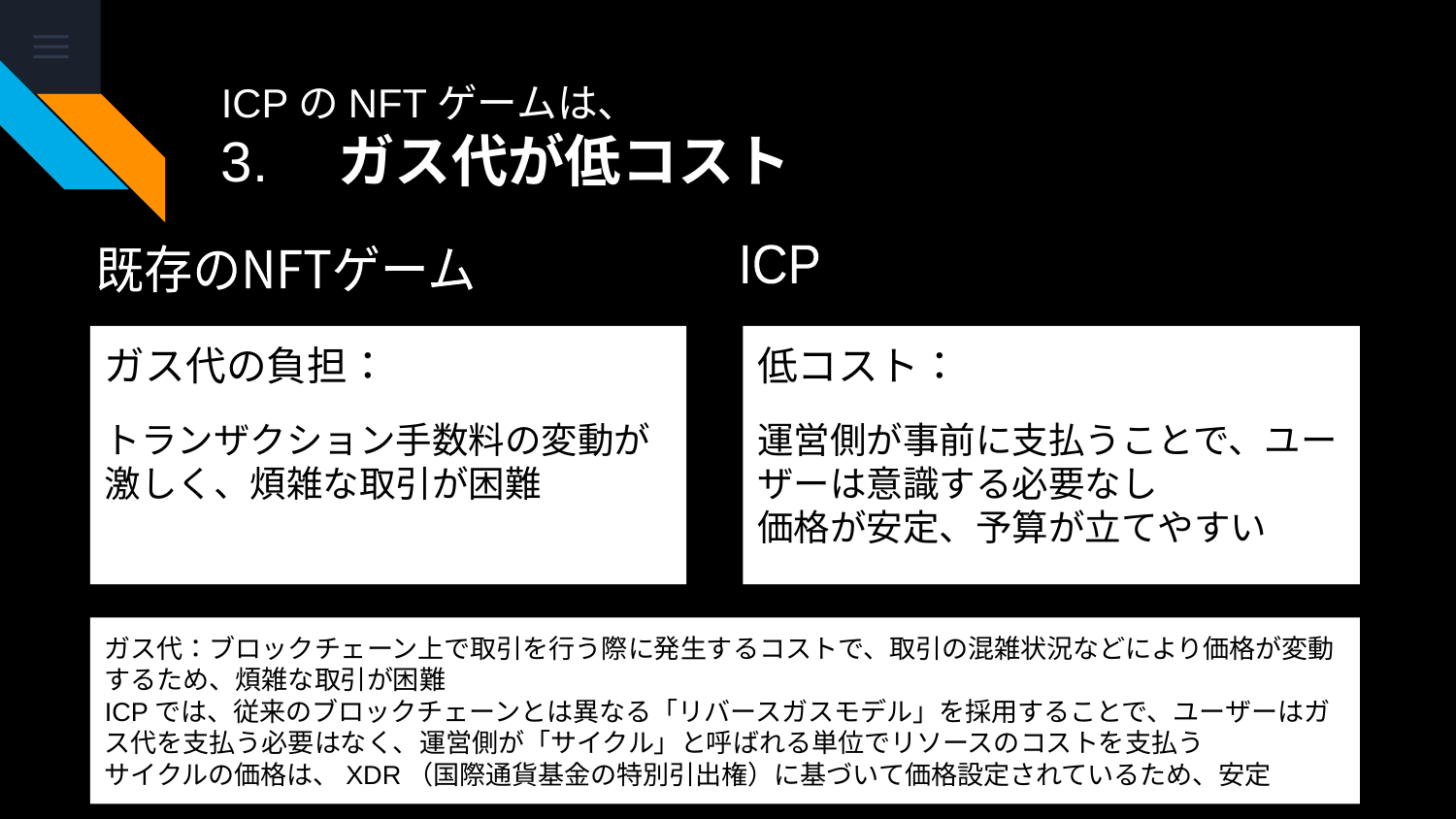

# ICPのNFTゲームは、 3.　ガス代が低コスト
既存のNFTゲーム
ICP
ガス代の負担：
トランザクション手数料の変動が激しく、煩雑な取引が困難

低コスト：
運営側が事前に支払うことで、ユーザーは意識する必要なし
価格が安定、予算が立てやすい
ガス代：ブロックチェーン上で取引を行う際に発生するコストで、取引の混雑状況などにより価格が変動するため、煩雑な取引が困難
ICPでは、従来のブロックチェーンとは異なる「リバースガスモデル」を採用することで、ユーザーはガス代を支払う必要はなく、運営側が「サイクル」と呼ばれる単位でリソースのコストを支払う
サイクルの価格は、XDR（国際通貨基金の特別引出権）に基づいて価格設定されているため、安定